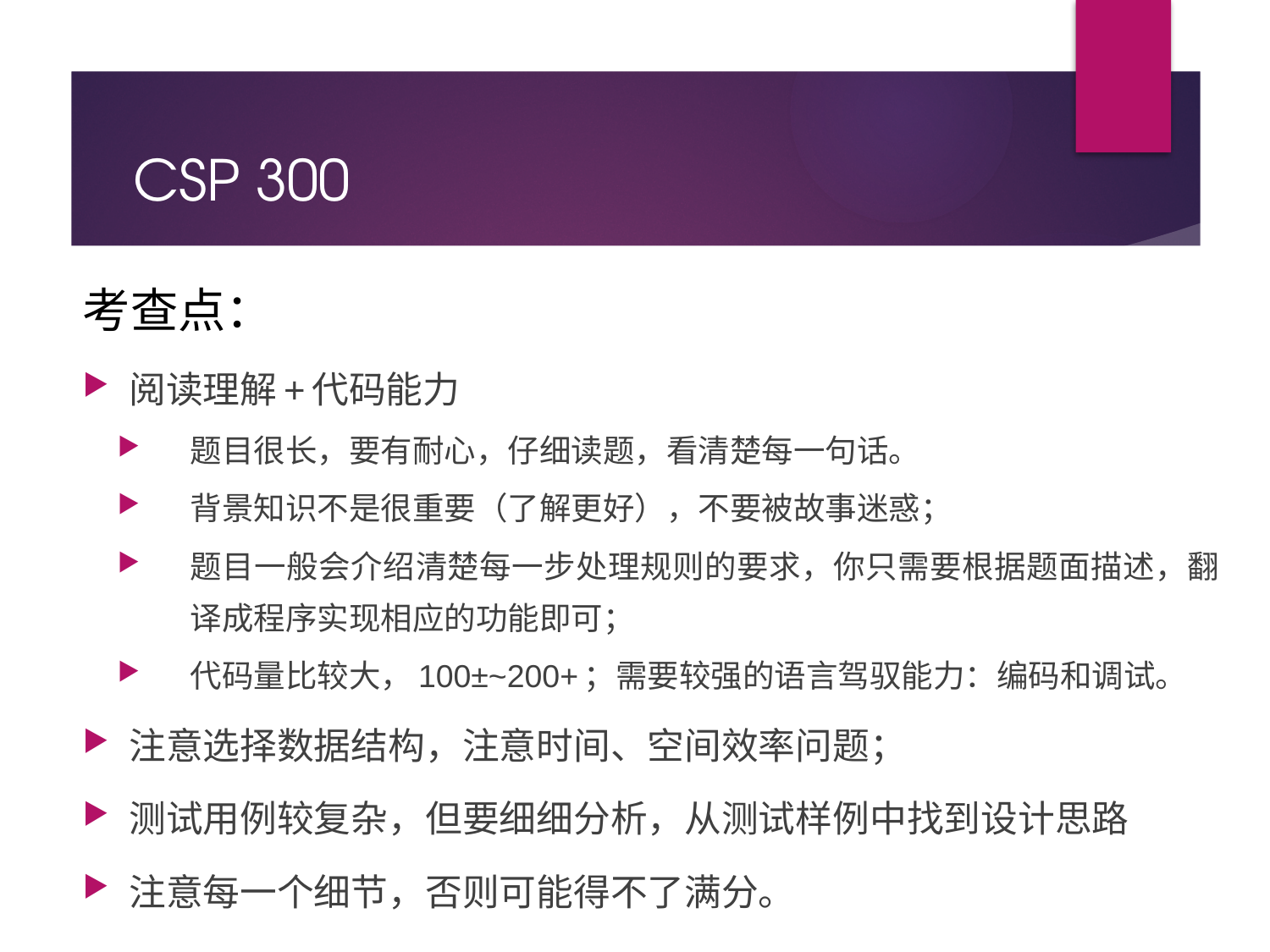

# CSP 300
考查点：
阅读理解+代码能力
题目很长，要有耐心，仔细读题，看清楚每一句话。
背景知识不是很重要（了解更好），不要被故事迷惑；
题目一般会介绍清楚每一步处理规则的要求，你只需要根据题面描述，翻译成程序实现相应的功能即可；
代码量比较大，100±~200+；需要较强的语言驾驭能力：编码和调试。
注意选择数据结构，注意时间、空间效率问题；
测试用例较复杂，但要细细分析，从测试样例中找到设计思路
注意每一个细节，否则可能得不了满分。